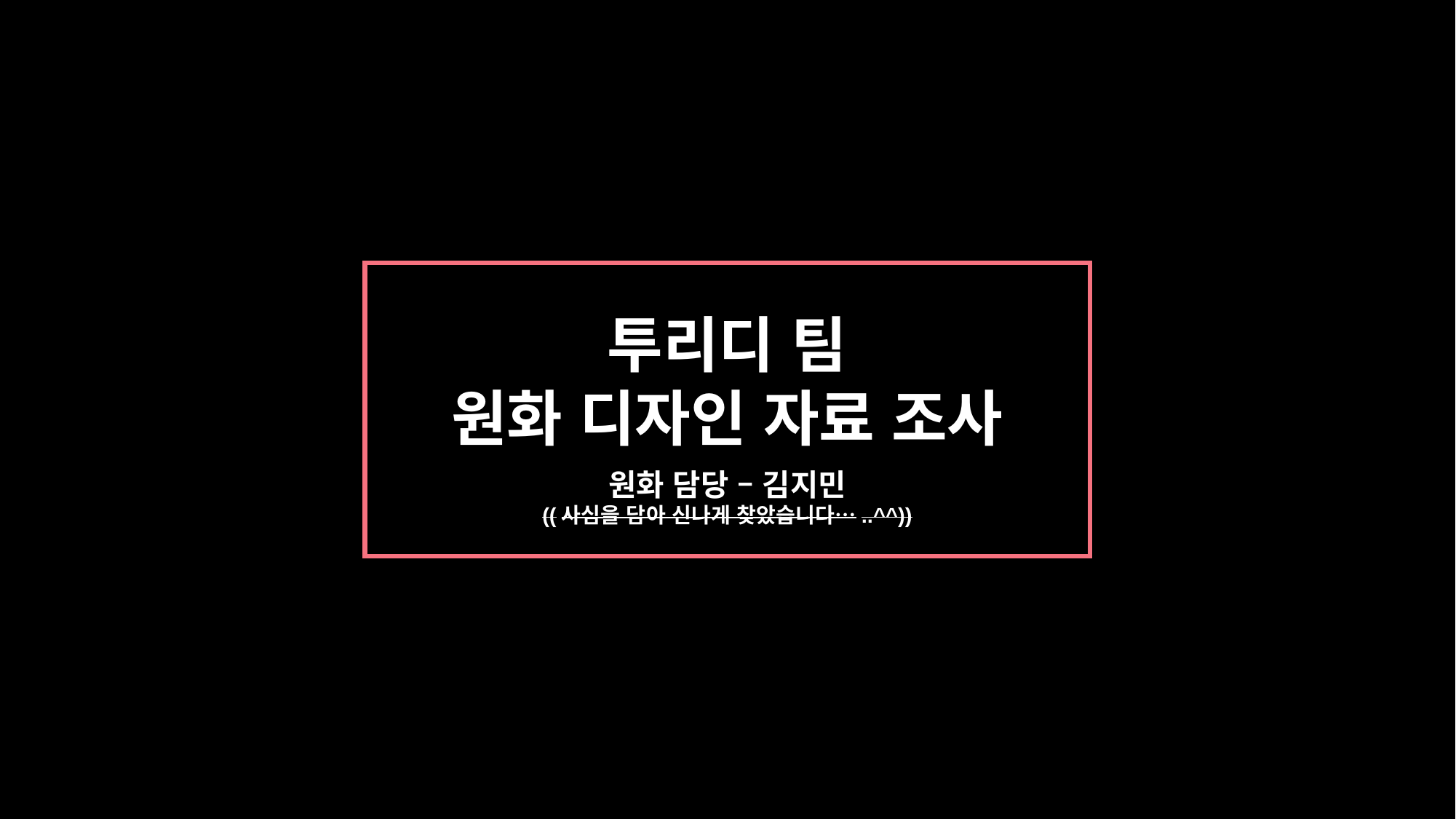

투리디 팀
원화 디자인 자료 조사
원화 담당 – 김지민
((사심을 담아 신나게 찾았습니다…..^^))